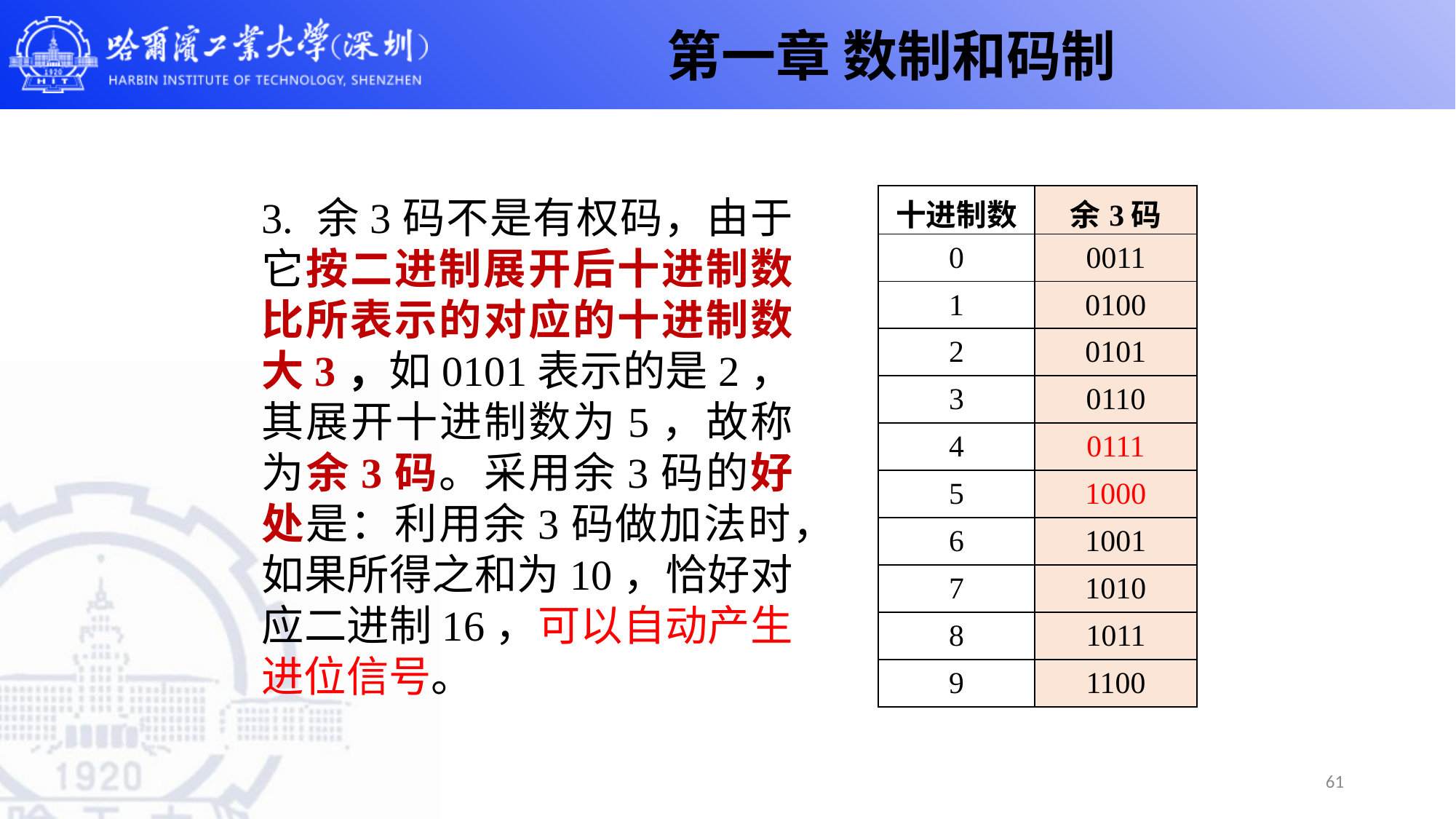

第一章 数制和码制
3. 余3码不是有权码，由于它按二进制展开后十进制数比所表示的对应的十进制数大3，如0101表示的是2，其展开十进制数为5，故称为余3码。采用余3码的好处是：利用余3码做加法时，如果所得之和为10，恰好对应二进制16，可以自动产生进位信号。
| 十进制数 | 余3码 |
| --- | --- |
| 0 | 0011 |
| 1 | 0100 |
| 2 | 0101 |
| 3 | 0110 |
| 4 | 0111 |
| 5 | 1000 |
| 6 | 1001 |
| 7 | 1010 |
| 8 | 1011 |
| 9 | 1100 |
61